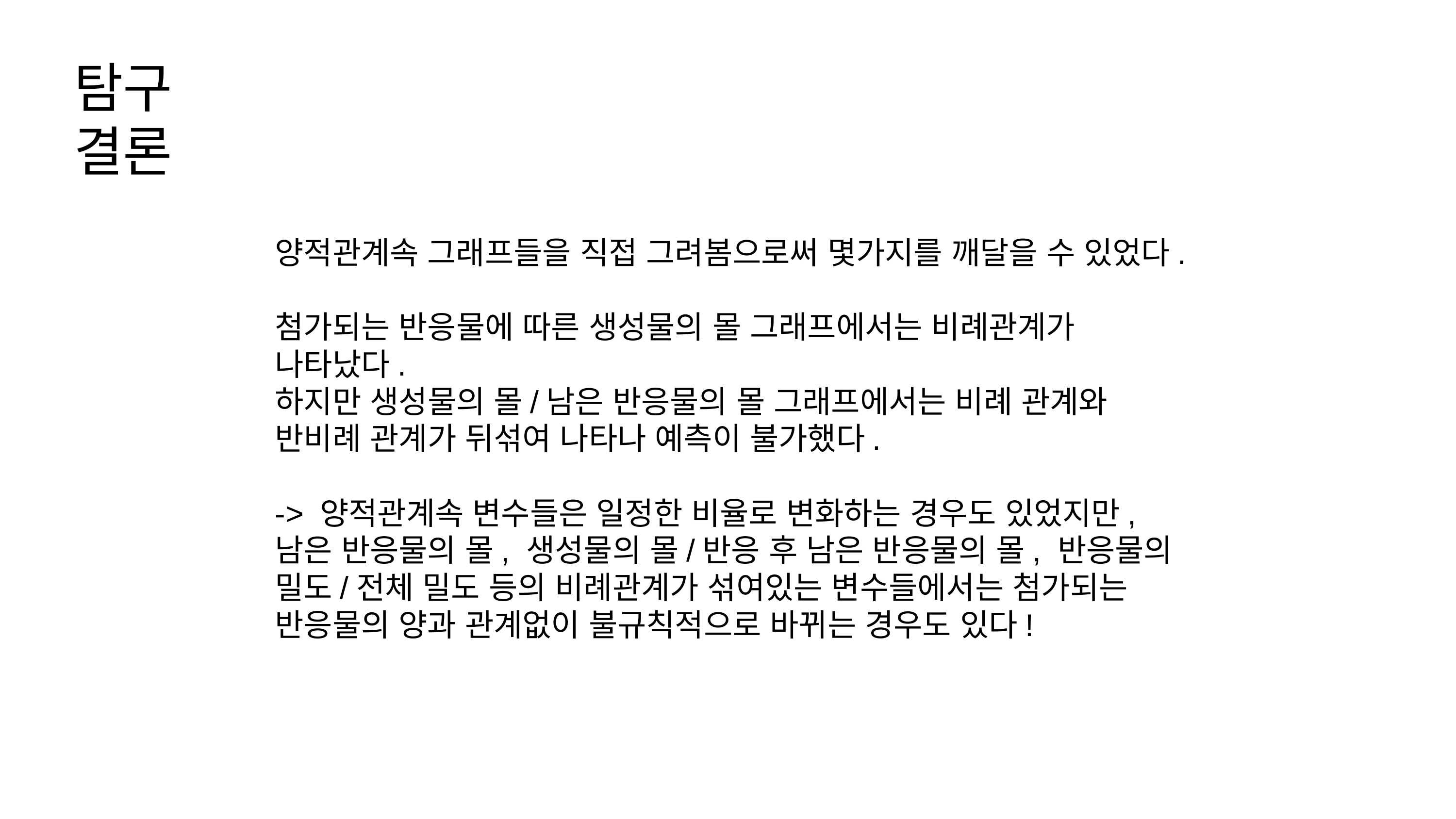

탐구 결론
양적관계속 그래프들을 직접 그려봄으로써 몇가지를 깨달을 수 있었다.

첨가되는 반응물에 따른 생성물의 몰 그래프에서는 비례관계가 나타났다.
하지만 생성물의 몰/남은 반응물의 몰 그래프에서는 비례 관계와 반비례 관계가 뒤섞여 나타나 예측이 불가했다.

-> 양적관계속 변수들은 일정한 비율로 변화하는 경우도 있었지만,
남은 반응물의 몰, 생성물의 몰/반응 후 남은 반응물의 몰, 반응물의 밀도/전체 밀도 등의 비례관계가 섞여있는 변수들에서는 첨가되는 반응물의 양과 관계없이 불규칙적으로 바뀌는 경우도 있다!